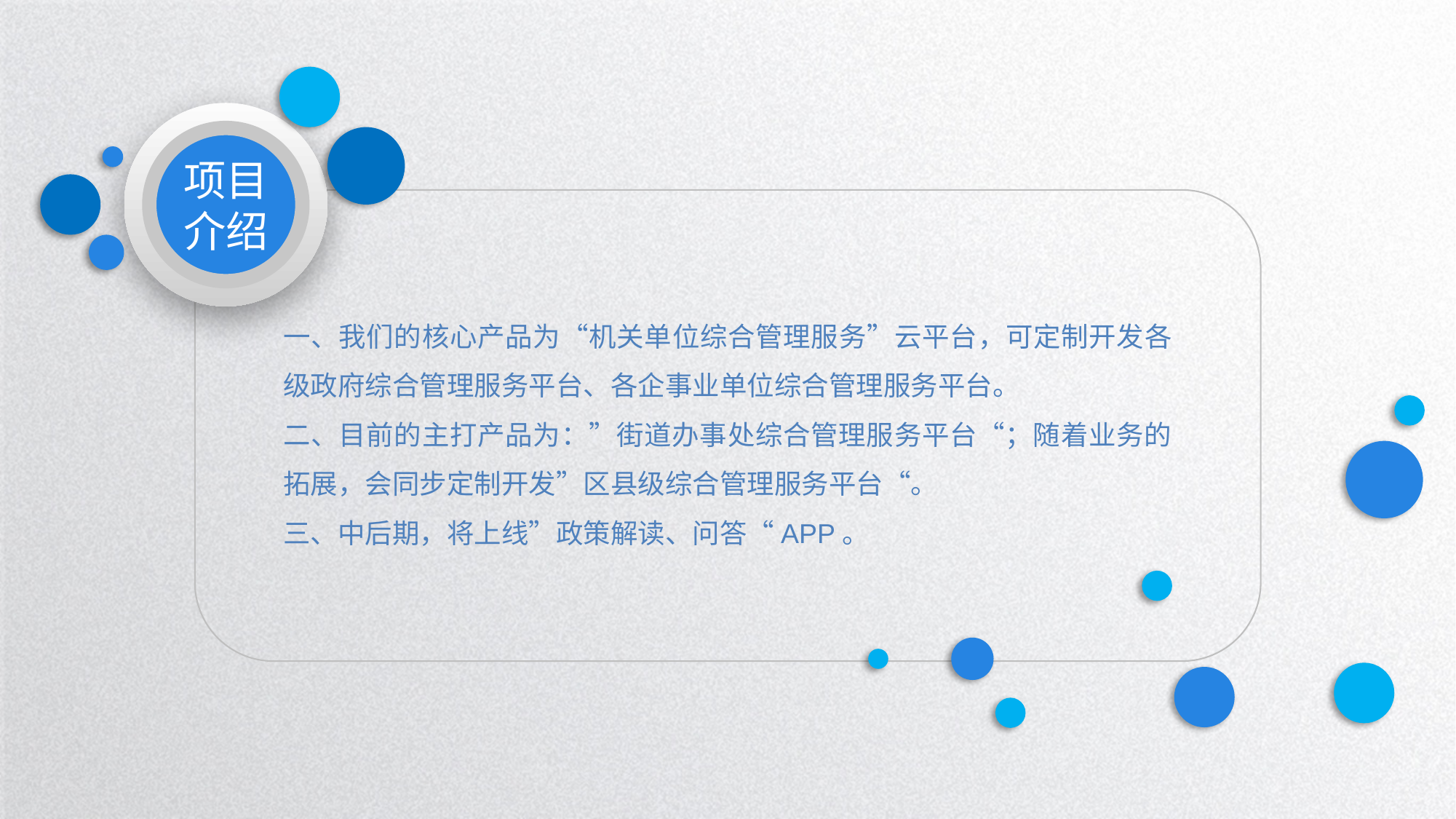

项目介绍

一、我们的核心产品为“机关单位综合管理服务”云平台，可定制开发各级政府综合管理服务平台、各企事业单位综合管理服务平台。
二、目前的主打产品为：”街道办事处综合管理服务平台“；随着业务的拓展，会同步定制开发”区县级综合管理服务平台“。
三、中后期，将上线”政策解读、问答“APP。

延时符